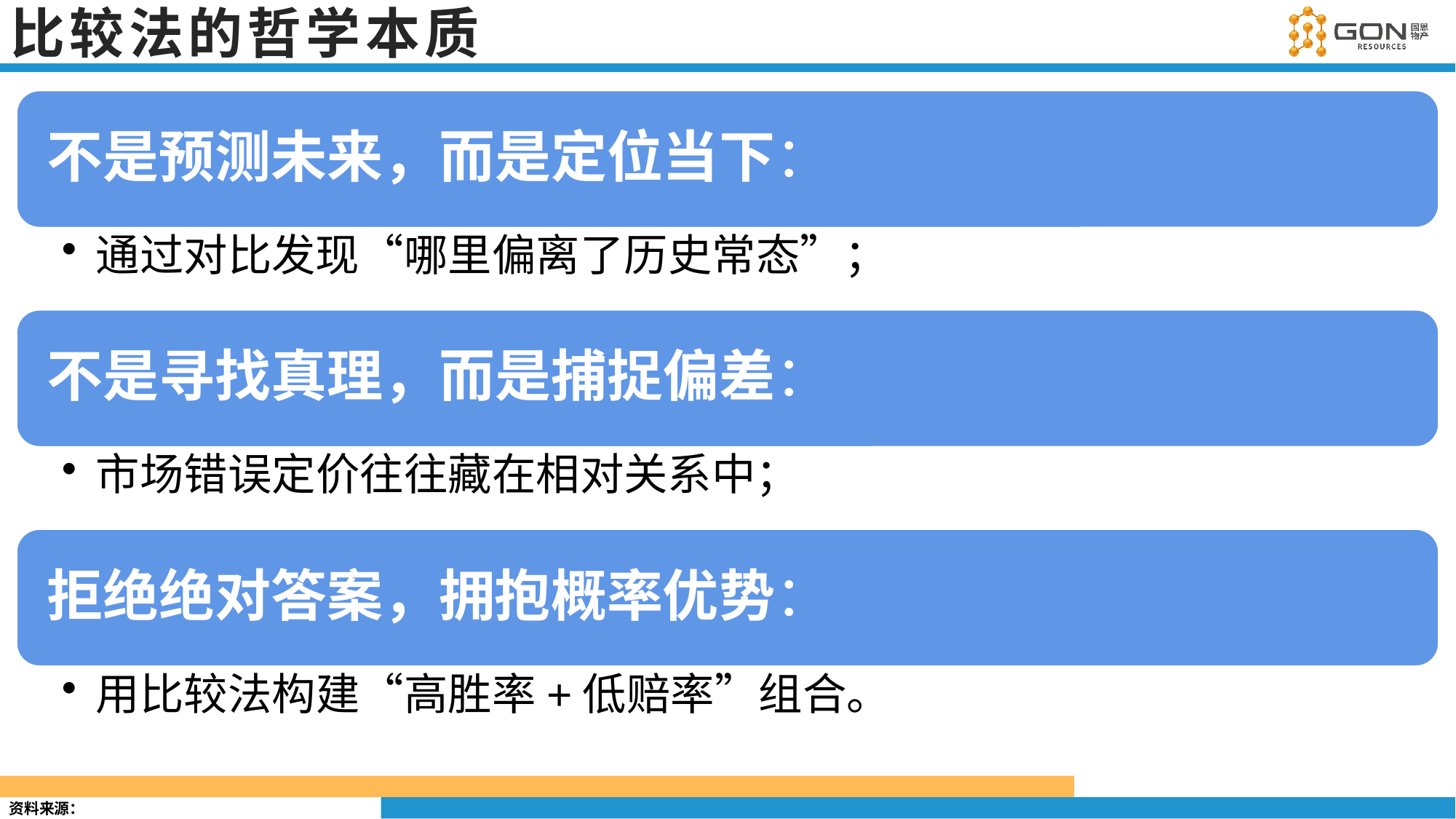

# 比较法的哲学本质
不是预测未来，而是定位当下：
通过对比发现“哪里偏离了历史常态”；
不是寻找真理，而是捕捉偏差：
市场错误定价往往藏在相对关系中；
拒绝绝对答案，拥抱概率优势：
用比较法构建“高胜率+低赔率”组合。